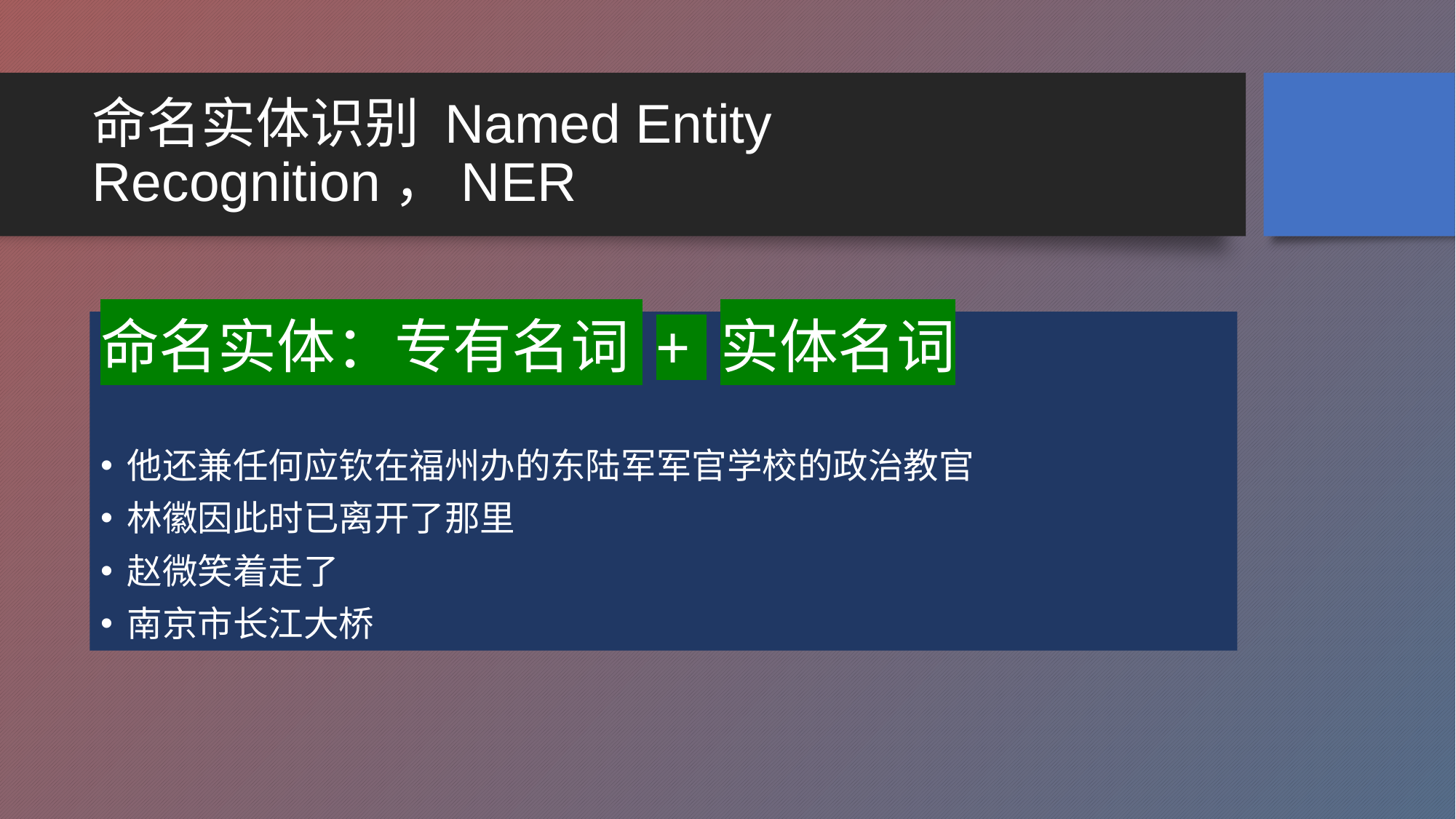

# 命名实体识别 Named Entity Recognition，NER
命名实体：专有名词 + 实体名词

他还兼任何应钦在福州办的东陆军军官学校的政治教官
林徽因此时已离开了那里
赵微笑着走了
南京市长江大桥